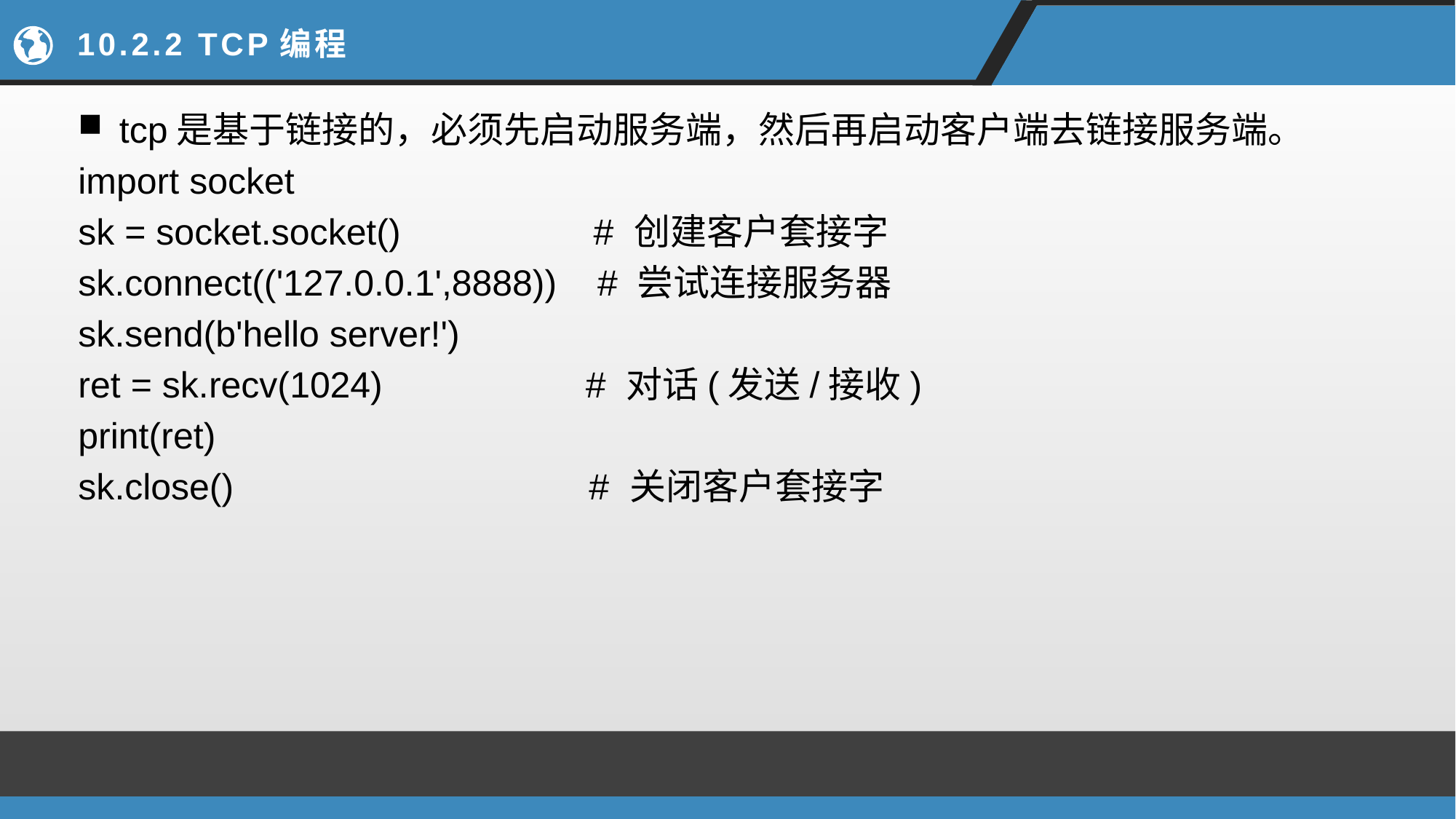

# 10.2.2 TCP编程

tcp是基于链接的，必须先启动服务端，然后再启动客户端去链接服务端。
import socket
sk = socket.socket()                   # 创建客户套接字
sk.connect(('127.0.0.1',8888))    # 尝试连接服务器
sk.send(b'hello server!')
ret = sk.recv(1024)                    # 对话(发送/接收)
print(ret)
sk.close()                                   # 关闭客户套接字